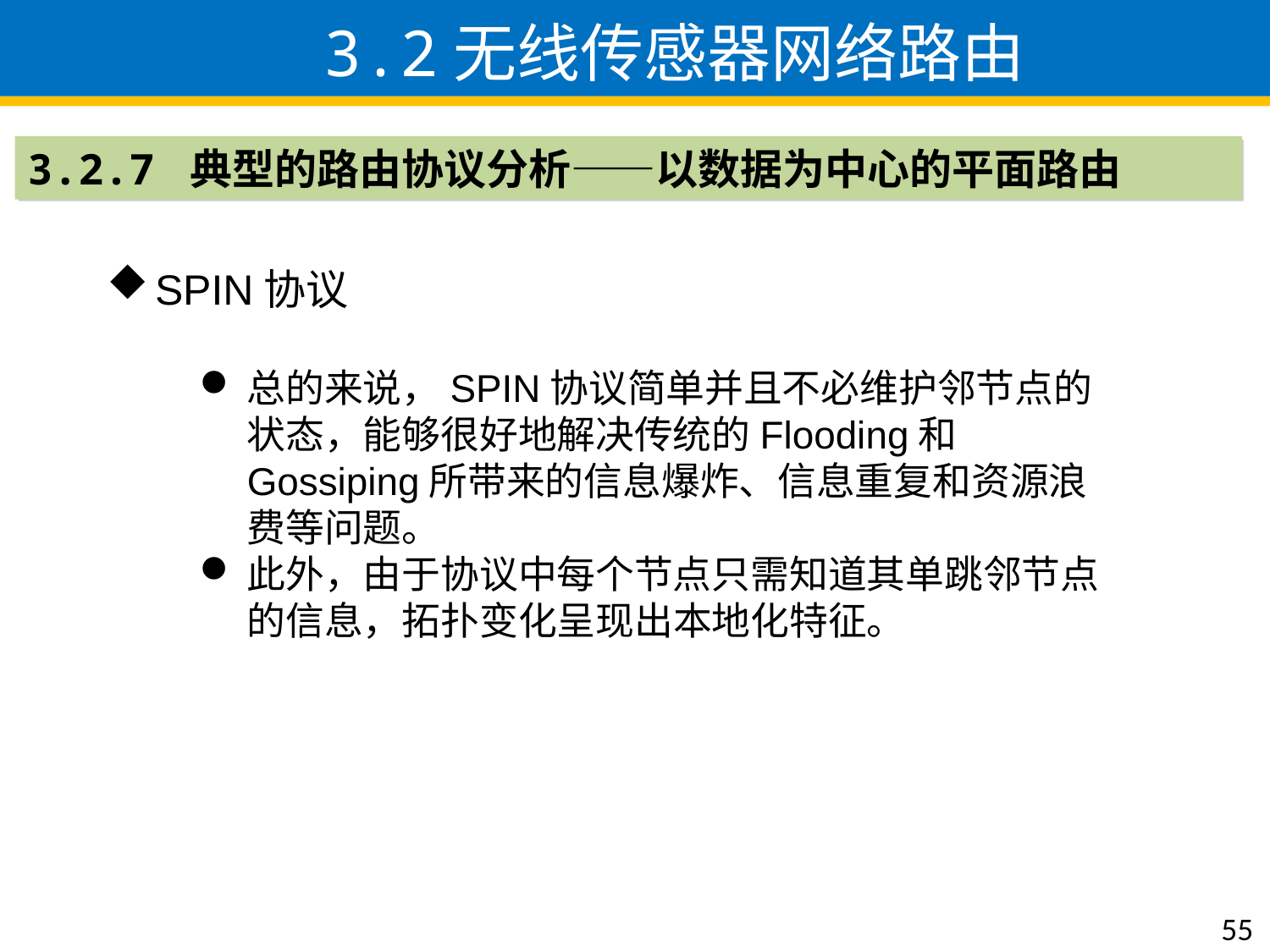

3.2无线传感器网络路由
3.2.7 典型的路由协议分析——以数据为中心的平面路由
SPIN协议

总的来说，SPIN协议简单并且不必维护邻节点的状态，能够很好地解决传统的Flooding和Gossiping所带来的信息爆炸、信息重复和资源浪费等问题。
此外，由于协议中每个节点只需知道其单跳邻节点的信息，拓扑变化呈现出本地化特征。
55